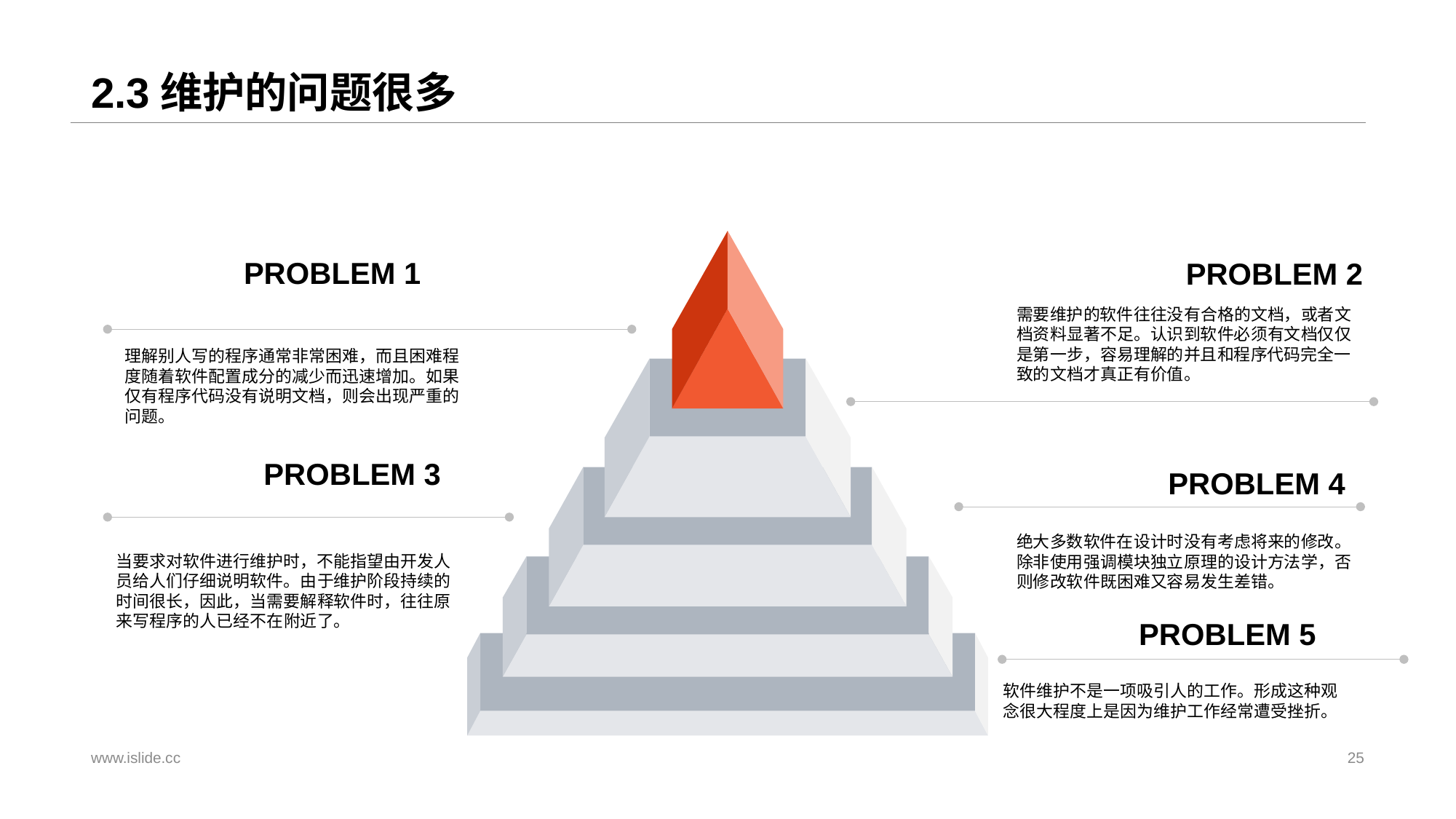

# 2.3维护的问题很多

PROBLEM 2
需要维护的软件往往没有合格的文档，或者文档资料显著不足。认识到软件必须有文档仅仅是第一步，容易理解的并且和程序代码完全一致的文档才真正有价值。
理解别人写的程序通常非常困难，而且困难程度随着软件配置成分的减少而迅速增加。如果仅有程序代码没有说明文档，则会出现严重的问题。
PROBLEM 4
绝大多数软件在设计时没有考虑将来的修改。除非使用强调模块独立原理的设计方法学，否则修改软件既困难又容易发生差错。
当要求对软件进行维护时，不能指望由开发人员给人们仔细说明软件。由于维护阶段持续的时间很长，因此，当需要解释软件时，往往原来写程序的人已经不在附近了。
PROBLEM 1
PROBLEM 3
PROBLEM 5
软件维护不是一项吸引人的工作。形成这种观念很大程度上是因为维护工作经常遭受挫折。
www.islide.cc
25